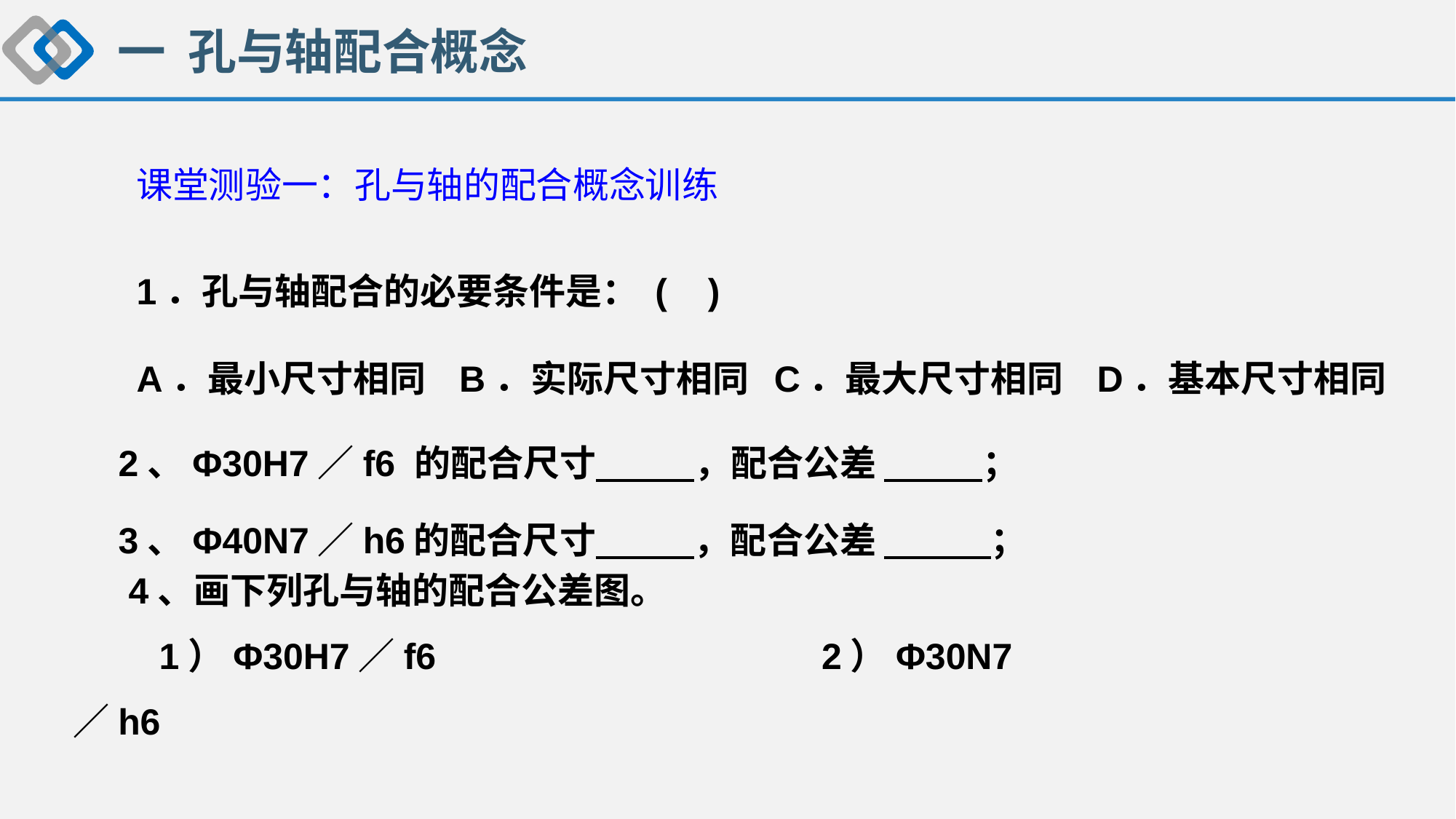

一  孔与轴配合概念
课堂测验一：孔与轴的配合概念训练
1．孔与轴配合的必要条件是： (    )
A．最小尺寸相同   B．实际尺寸相同  C．最大尺寸相同   D．基本尺寸相同
2、Φ30H7／f6 的配合尺寸            ，配合公差             ；
3、Φ40N7／h6的配合尺寸            ，配合公差              ；
4、画下列孔与轴的配合公差图。
   1）Φ30H7／f6    　　　　　　　　　2）Φ30N7／h6